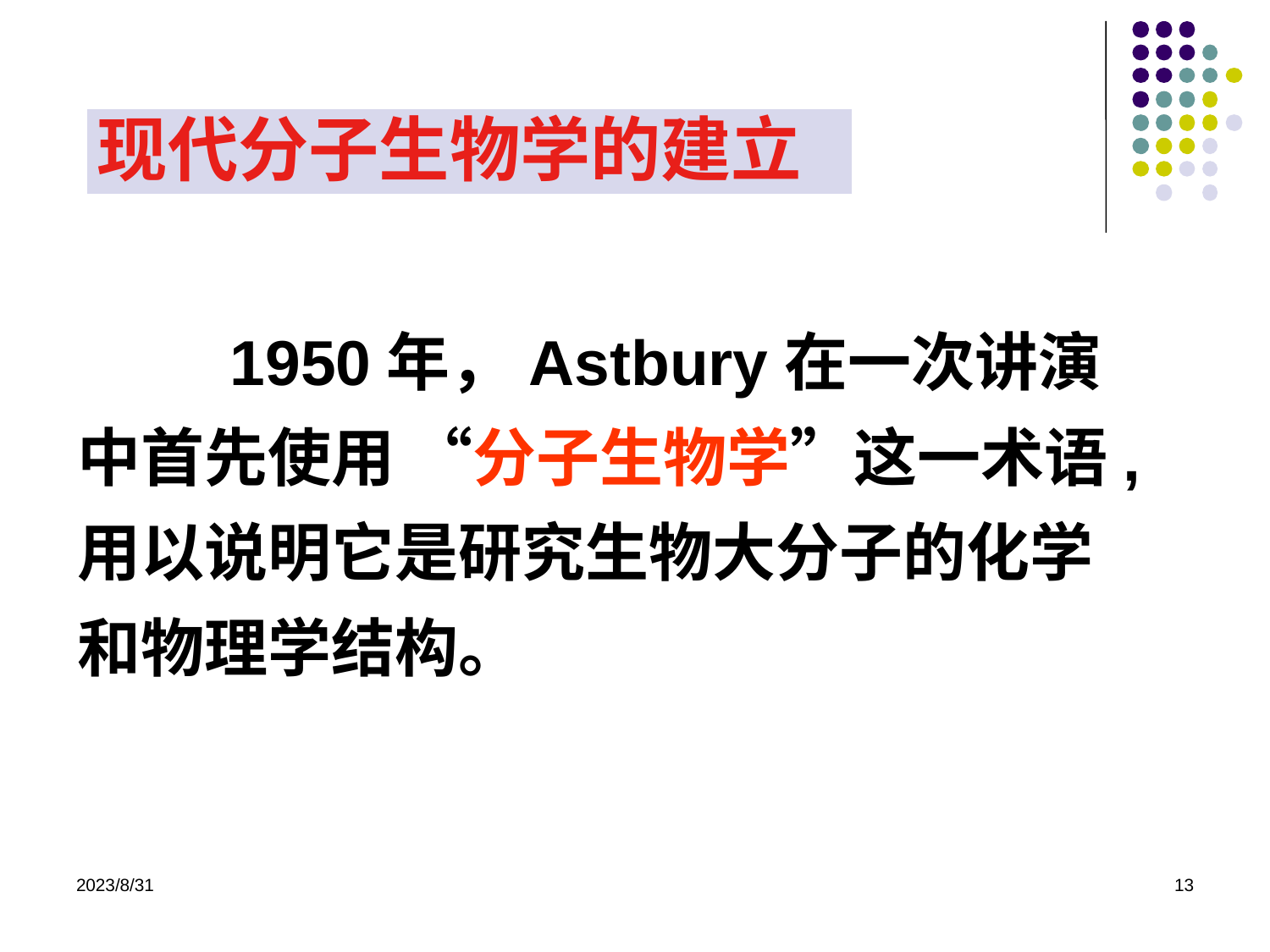

现代分子生物学的建立
    1950年，Astbury在一次讲演中首先使用 “分子生物学”这一术语, 用以说明它是研究生物大分子的化学和物理学结构。
2023/8/31
13